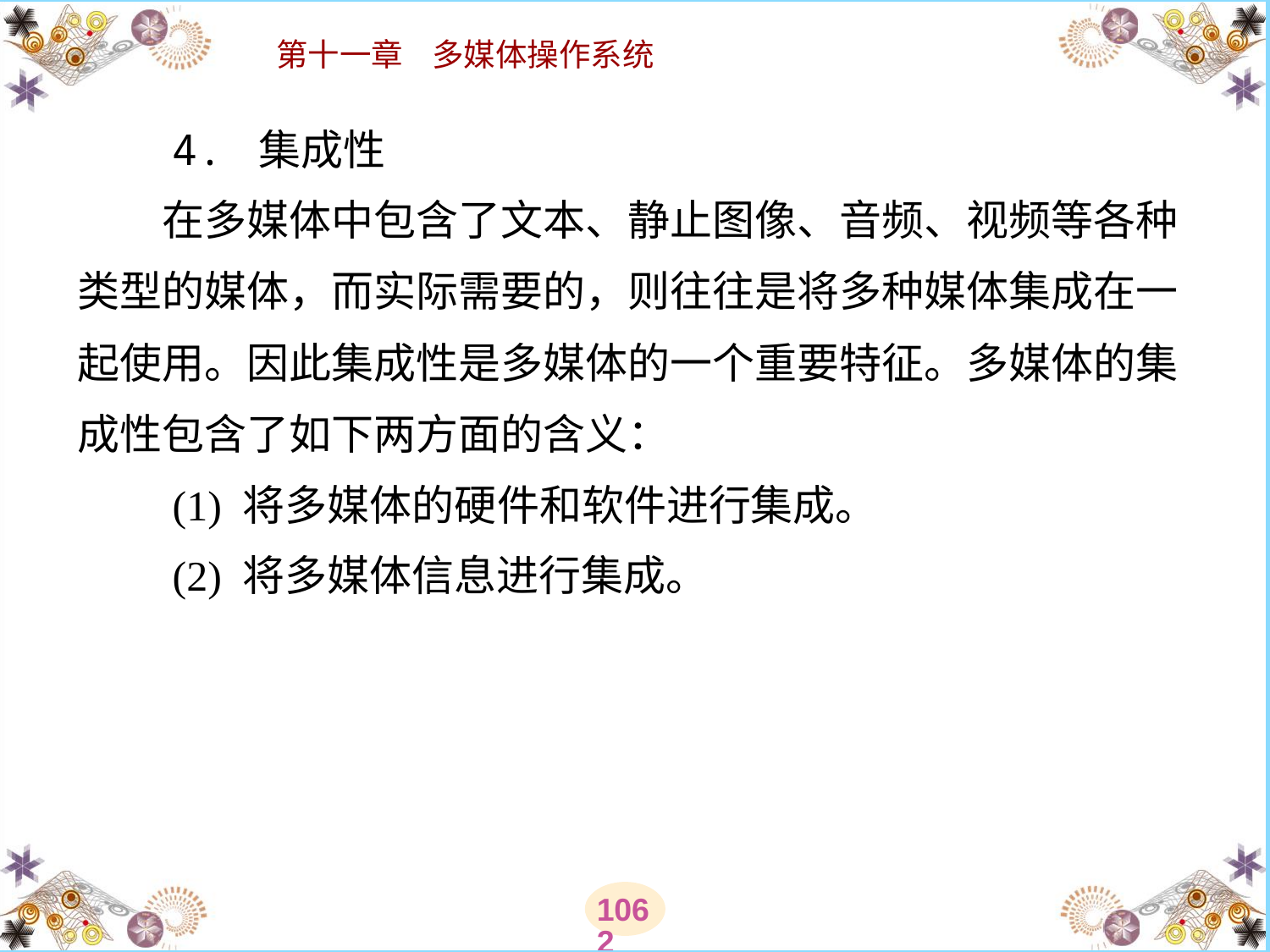

# 4. 集成性 　　在多媒体中包含了文本、静止图像、音频、视频等各种类型的媒体，而实际需要的，则往往是将多种媒体集成在一起使用。因此集成性是多媒体的一个重要特征。多媒体的集成性包含了如下两方面的含义： 　　(1) 将多媒体的硬件和软件进行集成。 　　(2) 将多媒体信息进行集成。